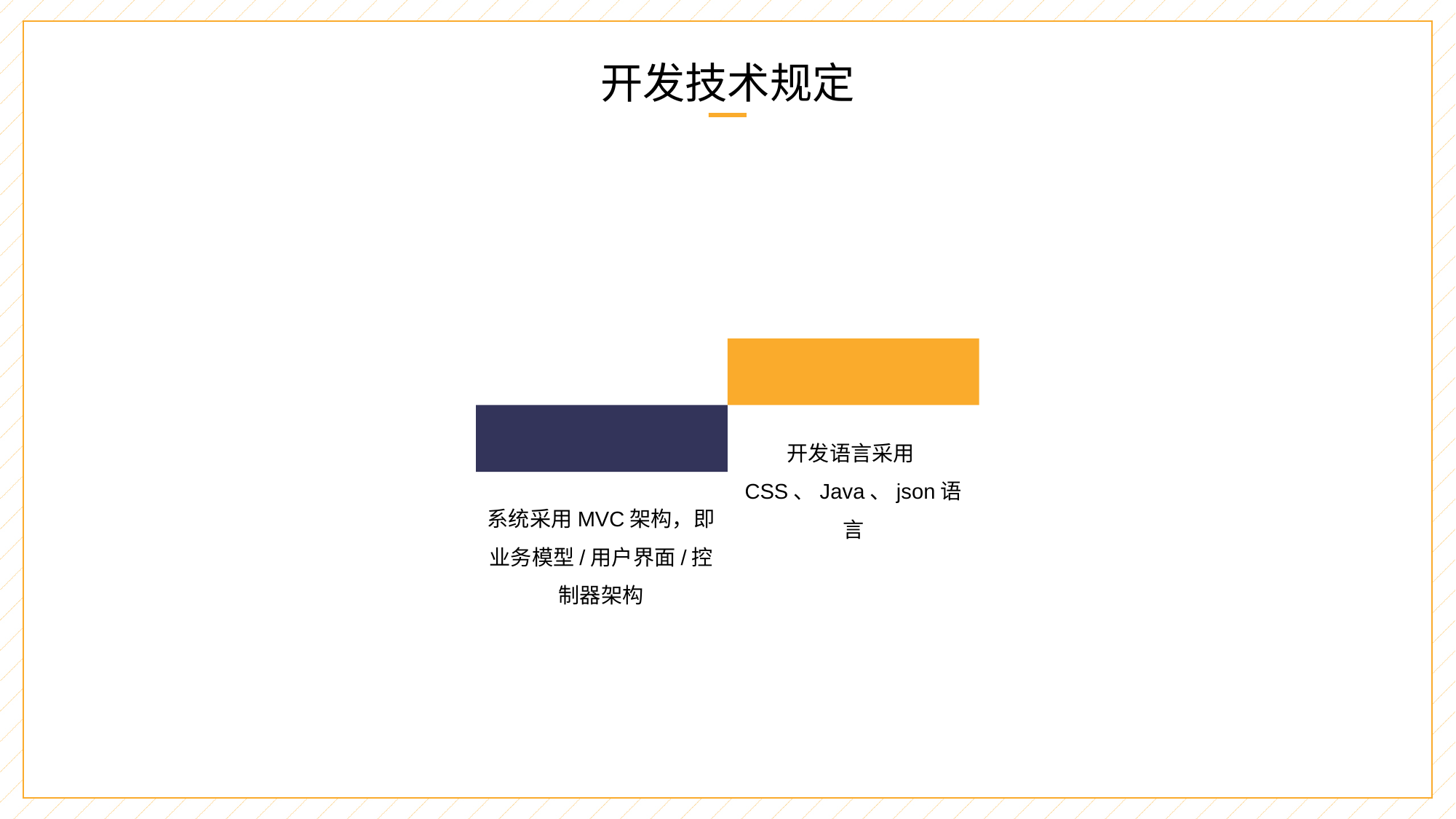

开发技术规定

开发语言采用CSS、Java、json语言
系统采用MVC架构，即业务模型/用户界面/控制器架构
标题文字